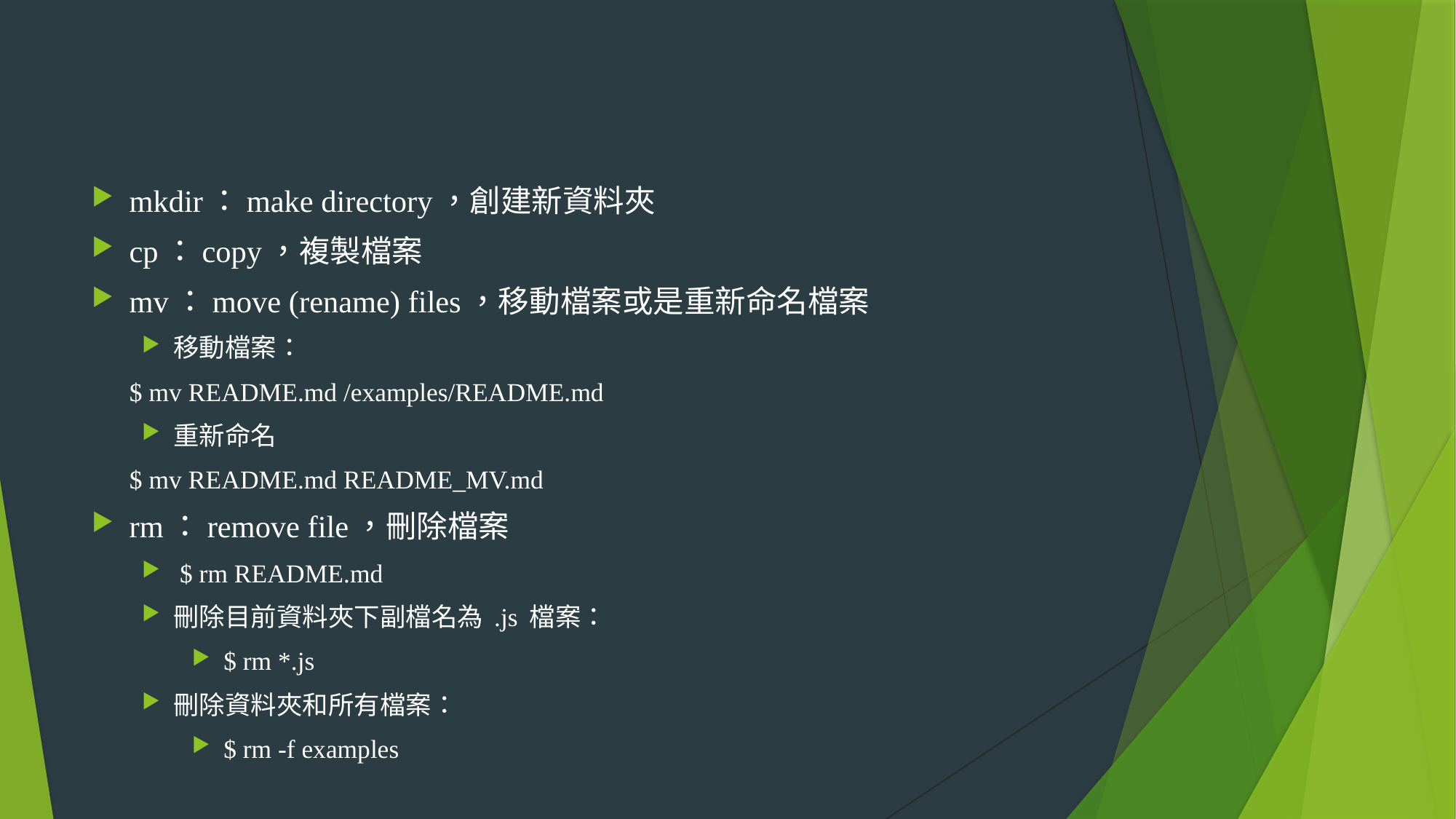

#
mkdir：make directory，創建新資料夾
cp：copy，複製檔案
mv：move (rename) files，移動檔案或是重新命名檔案
移動檔案：
$ mv README.md /examples/README.md
重新命名
$ mv README.md README_MV.md
rm：remove file，刪除檔案
 $ rm README.md
刪除目前資料夾下副檔名為 .js 檔案：
 $ rm *.js
刪除資料夾和所有檔案：
 $ rm -f examples